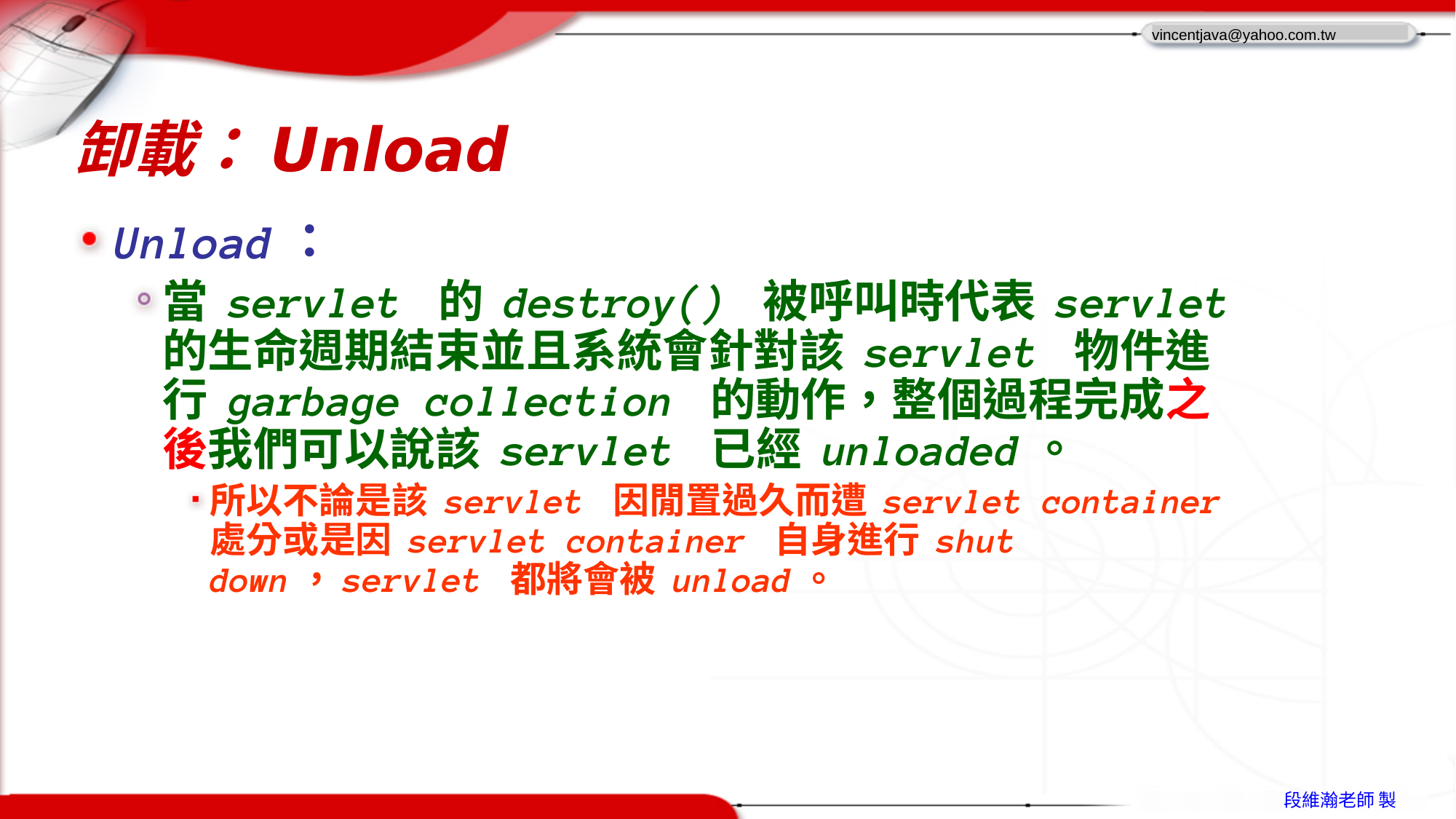

# 卸載：Unload
Unload：
當 servlet 的 destroy() 被呼叫時代表 servlet 的生命週期結束並且系統會針對該 servlet 物件進行 garbage collection 的動作，整個過程完成之後我們可以說該 servlet 已經 unloaded。
所以不論是該 servlet 因閒置過久而遭 servlet container 處分或是因 servlet container 自身進行 shut down，servlet 都將會被 unload。